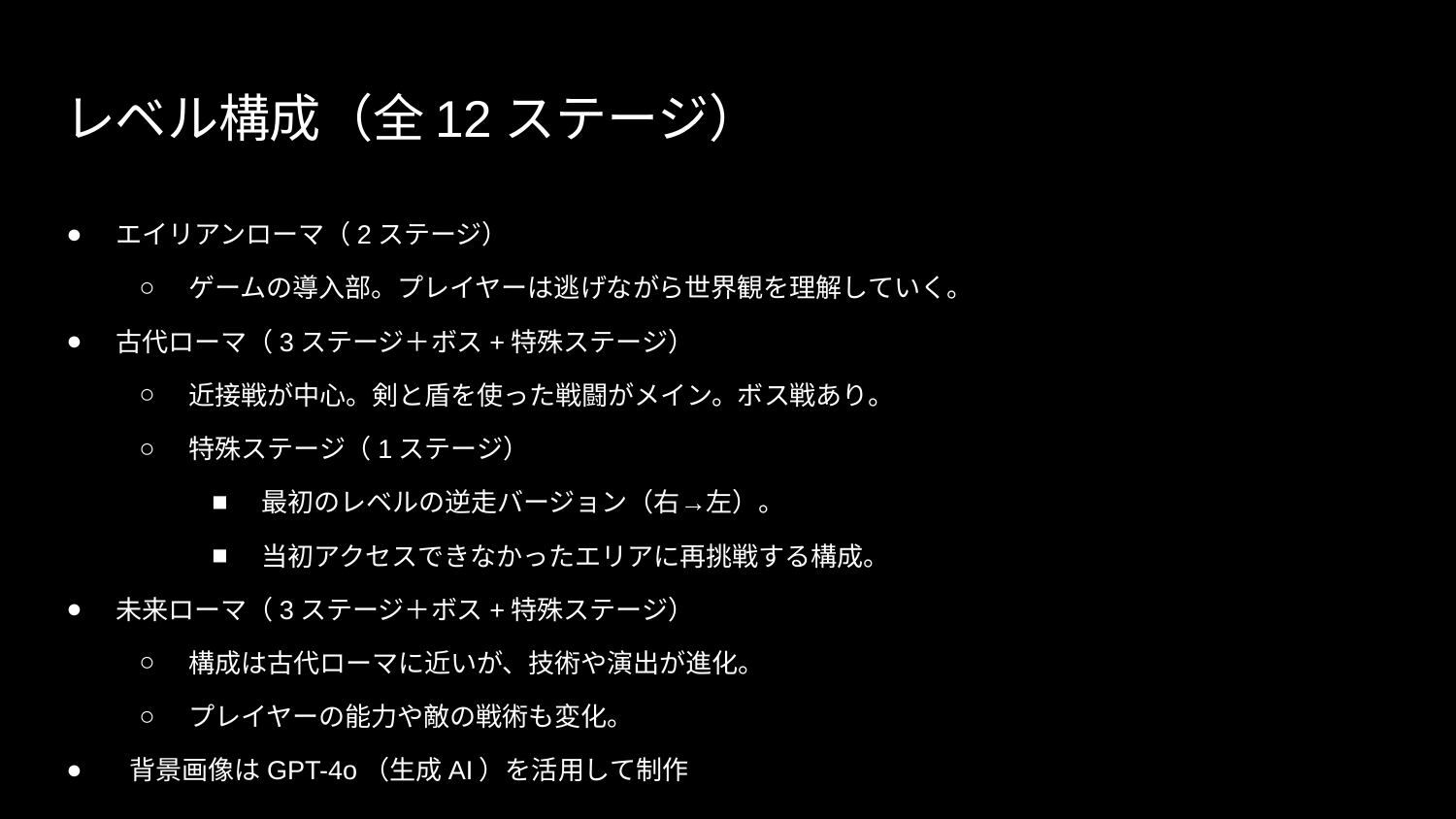

# レベル構成（全12ステージ）
エイリアンローマ（2ステージ）
ゲームの導入部。プレイヤーは逃げながら世界観を理解していく。
古代ローマ（3ステージ＋ボス+特殊ステージ）
近接戦が中心。剣と盾を使った戦闘がメイン。ボス戦あり。
特殊ステージ（1ステージ）
最初のレベルの逆走バージョン（右→左）。
当初アクセスできなかったエリアに再挑戦する構成。
未来ローマ（3ステージ＋ボス+特殊ステージ）
構成は古代ローマに近いが、技術や演出が進化。
プレイヤーの能力や敵の戦術も変化。
 背景画像はGPT-4o（生成AI）を活用して制作